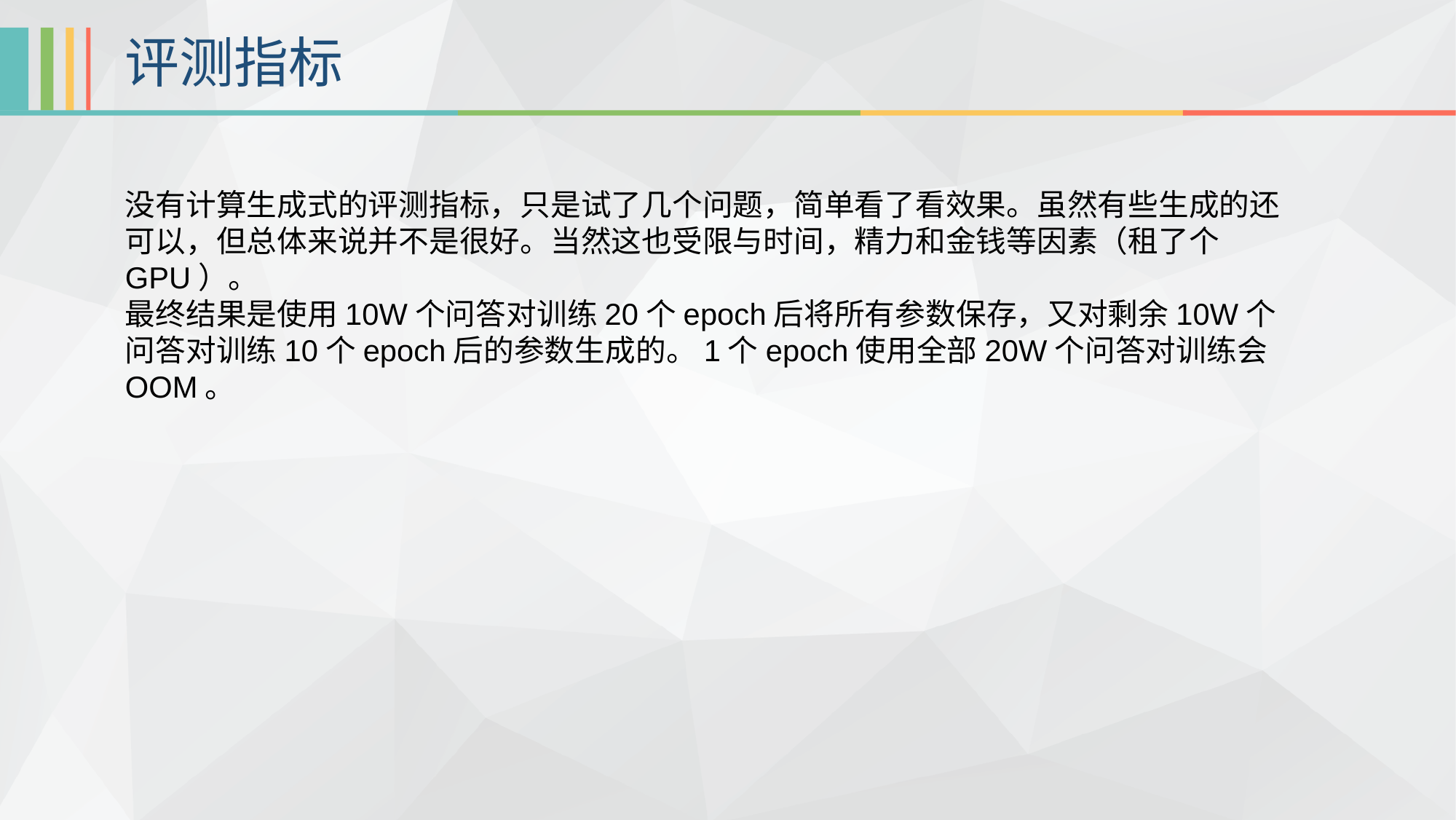

评测指标

没有计算生成式的评测指标，只是试了几个问题，简单看了看效果。虽然有些生成的还可以，但总体来说并不是很好。当然这也受限与时间，精力和金钱等因素（租了个GPU）。
最终结果是使用10W个问答对训练20个epoch后将所有参数保存，又对剩余10W个问答对训练10个epoch后的参数生成的。1个epoch使用全部20W个问答对训练会OOM。